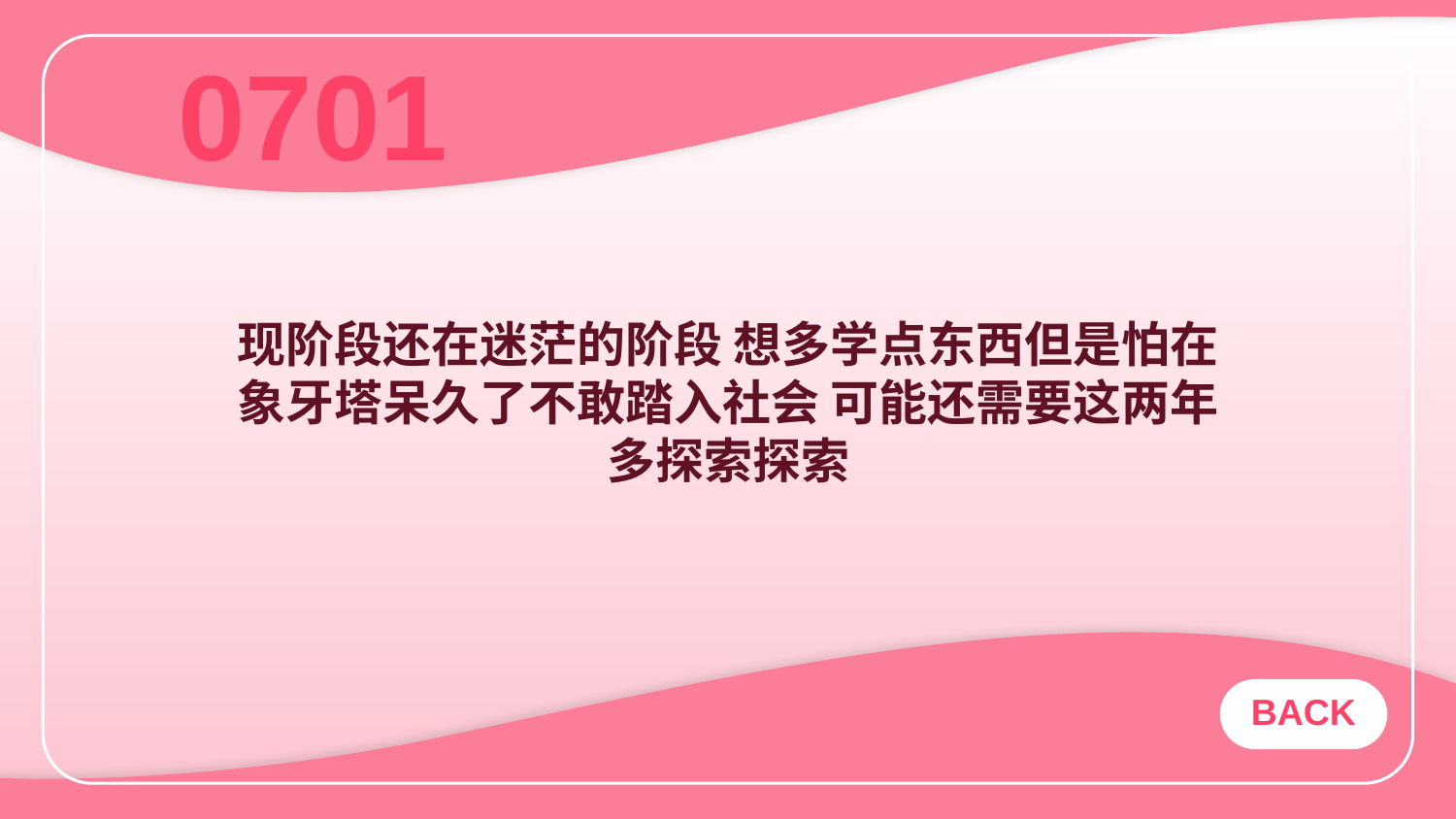

0701
# 现阶段还在迷茫的阶段 想多学点东西但是怕在象牙塔呆久了不敢踏入社会 可能还需要这两年多探索探索

BACK